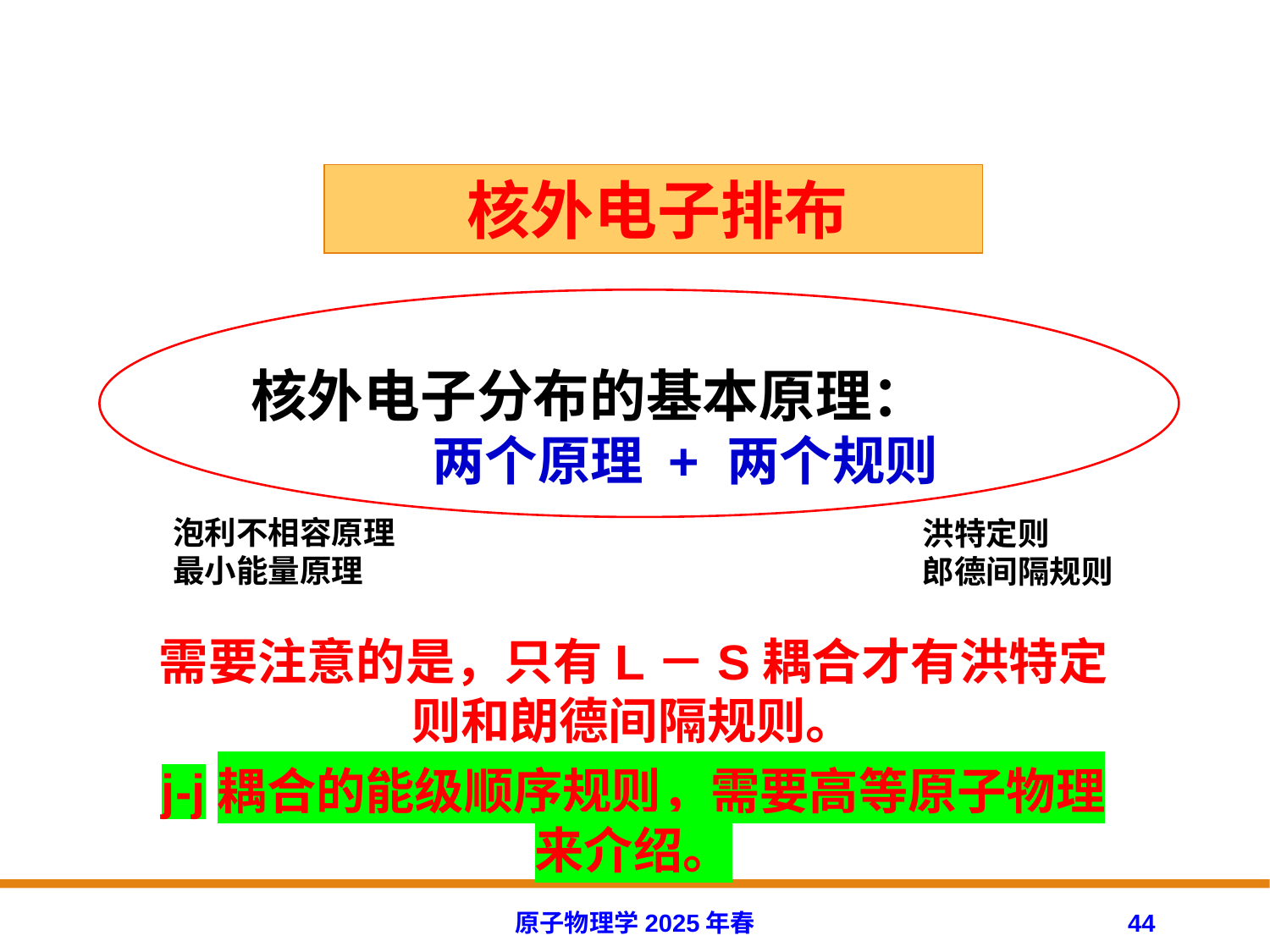

核外电子排布

核外电子分布的基本原理：
              两个原理 + 两个规则
泡利不相容原理
最小能量原理
洪特定则
郎德间隔规则
需要注意的是，只有L－S耦合才有洪特定则和朗德间隔规则。
j-j耦合的能级顺序规则，需要高等原子物理来介绍。
原子物理学2025年春
44